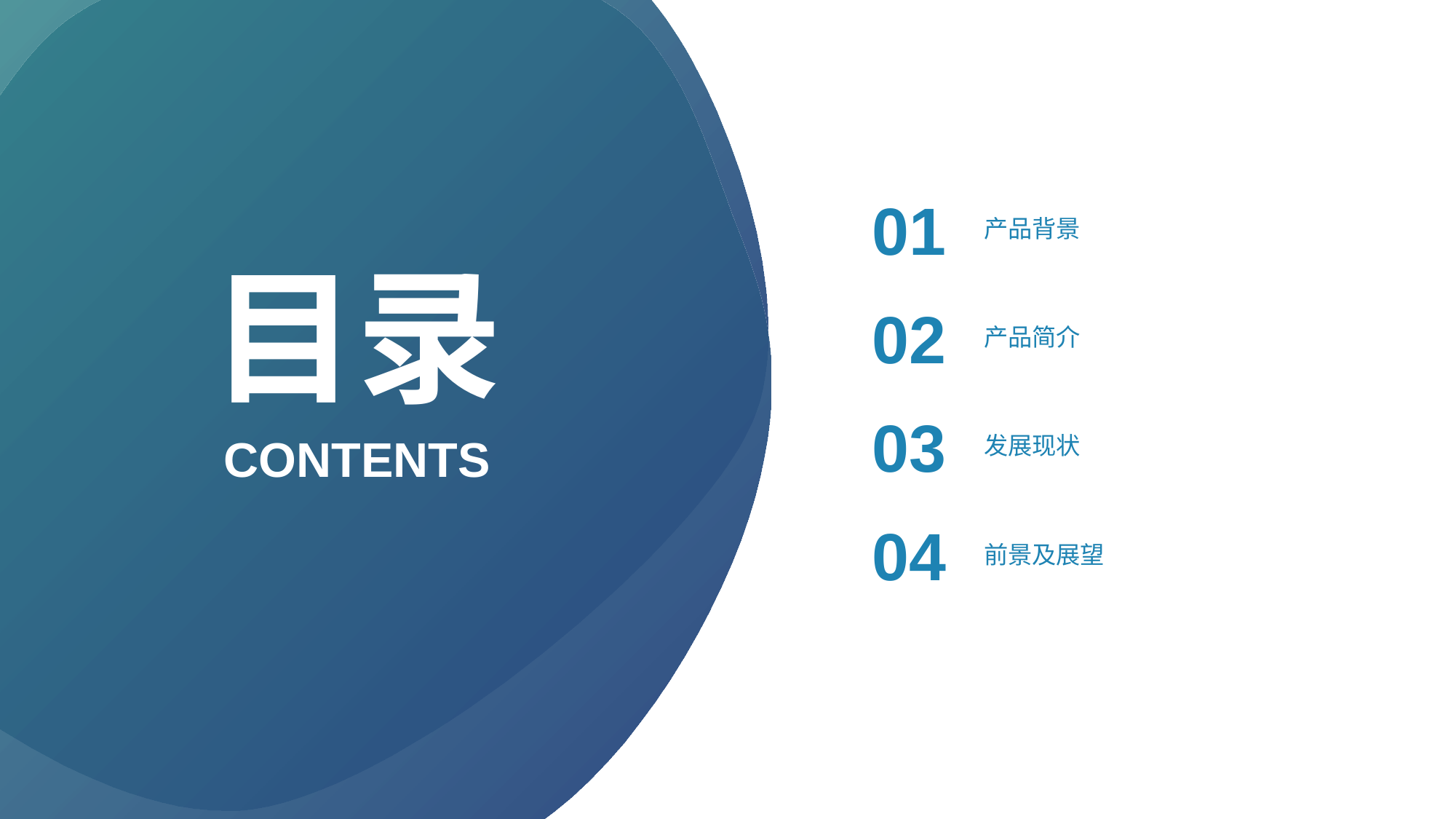

01
产品背景
目录
02
产品简介
03
发展现状
CONTENTS
04
前景及展望